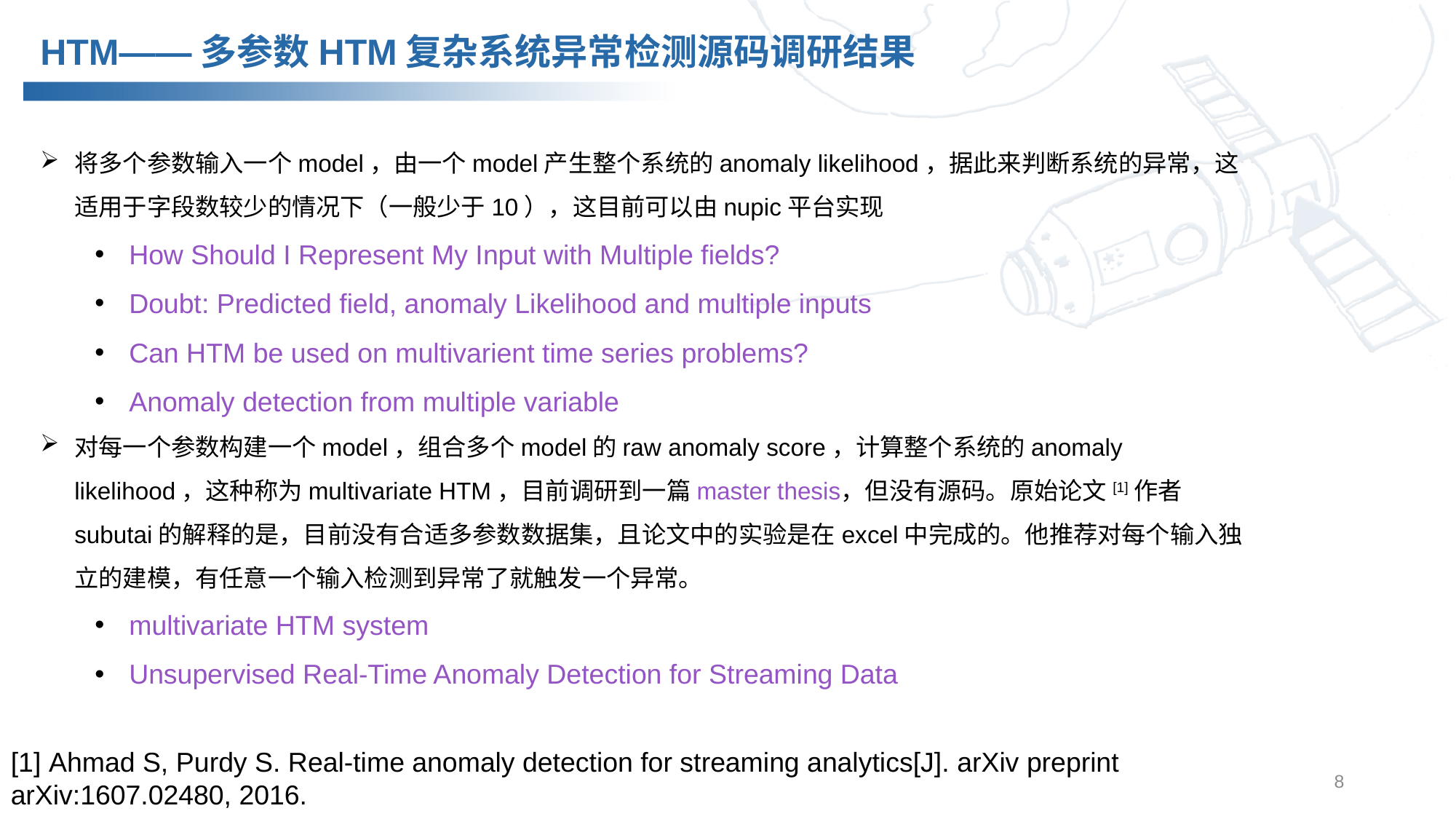

HTM——多参数HTM复杂系统异常检测源码调研结果

将多个参数输入一个model，由一个model产生整个系统的anomaly likelihood，据此来判断系统的异常，这适用于字段数较少的情况下（一般少于10），这目前可以由nupic平台实现
How Should I Represent My Input with Multiple fields?
Doubt: Predicted field, anomaly Likelihood and multiple inputs
Can HTM be used on multivarient time series problems?
Anomaly detection from multiple variable
对每一个参数构建一个model，组合多个model的raw anomaly score，计算整个系统的anomaly likelihood，这种称为multivariate HTM，目前调研到一篇master thesis，但没有源码。原始论文[1]作者subutai的解释的是，目前没有合适多参数数据集，且论文中的实验是在excel中完成的。他推荐对每个输入独立的建模，有任意一个输入检测到异常了就触发一个异常。
multivariate HTM system
Unsupervised Real-Time Anomaly Detection for Streaming Data

[1] Ahmad S, Purdy S. Real-time anomaly detection for streaming analytics[J]. arXiv preprint arXiv:1607.02480, 2016.
8